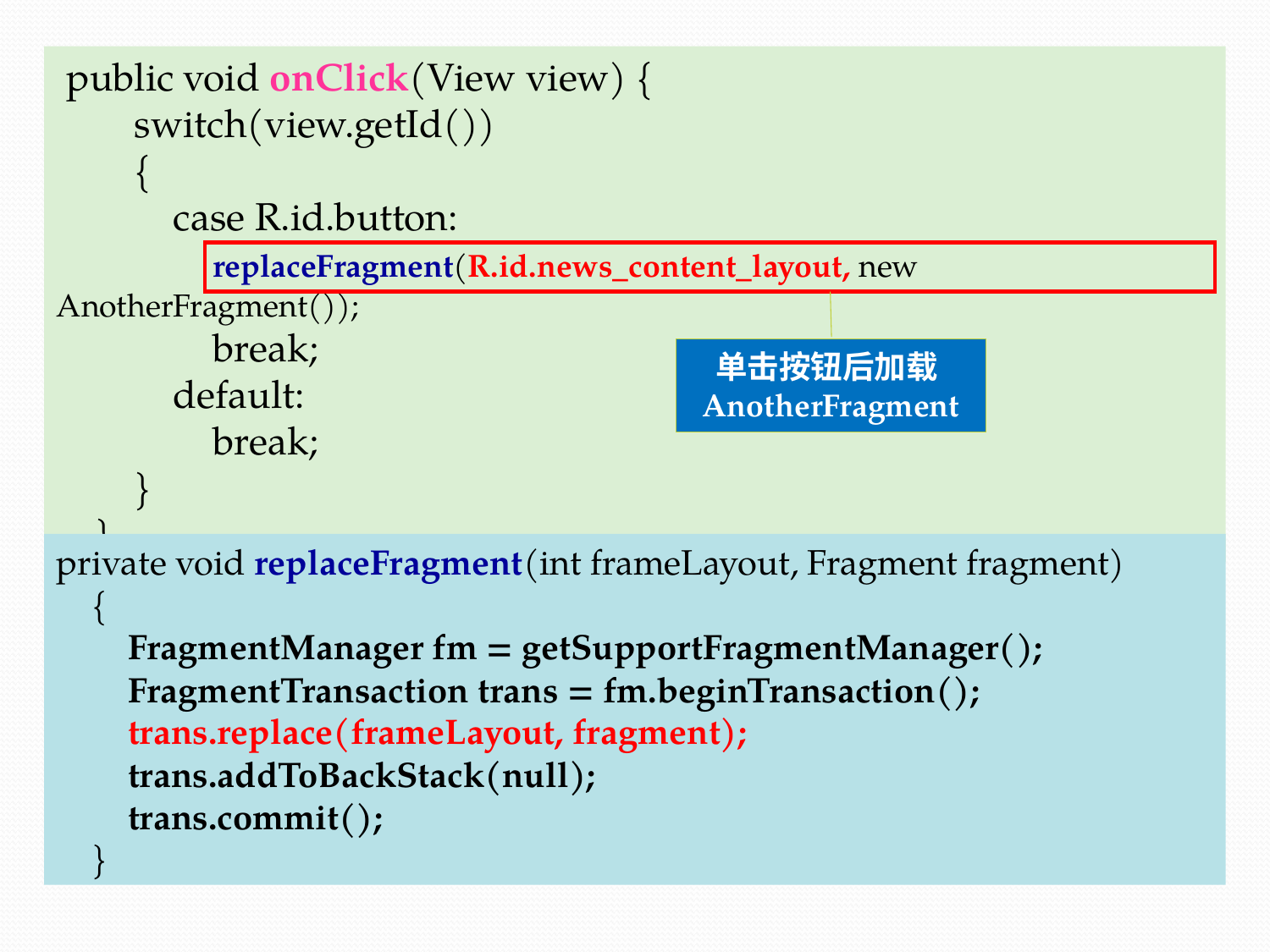

public void onClick(View view) {
        switch(view.getId())
        {
            case R.id.button:
                replaceFragment(R.id.news_content_layout, new AnotherFragment());
                break;
            default:
                break;
        }
    }
#

单击按钮后加载AnotherFragment
private void replaceFragment(int frameLayout, Fragment fragment)
    {
        FragmentManager fm = getSupportFragmentManager();
        FragmentTransaction trans = fm.beginTransaction();
        trans.replace(frameLayout, fragment);
        trans.addToBackStack(null);
        trans.commit();
    }